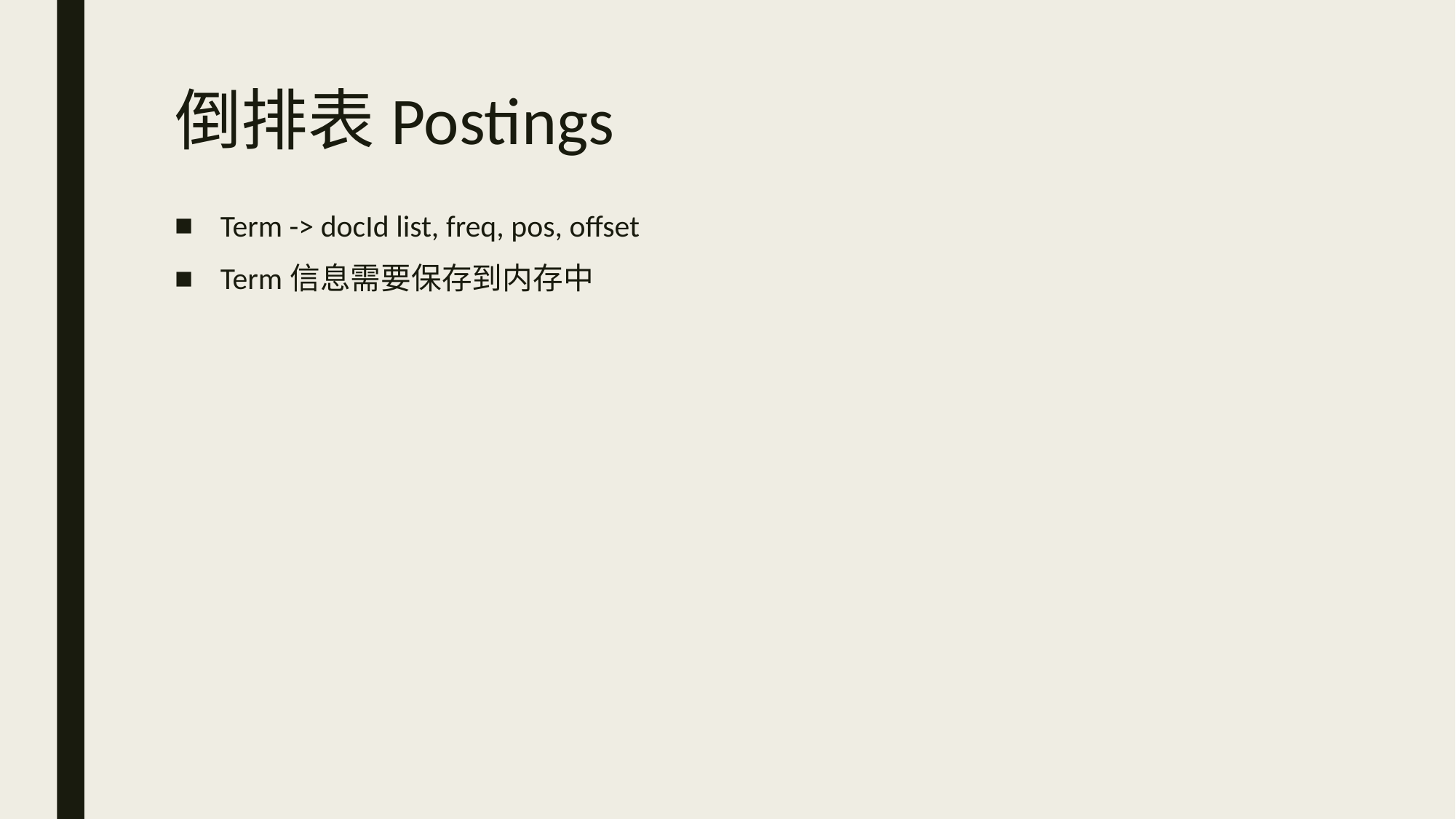

# 倒排表Postings
Term -> docId list, freq, pos, offset
Term信息需要保存到内存中